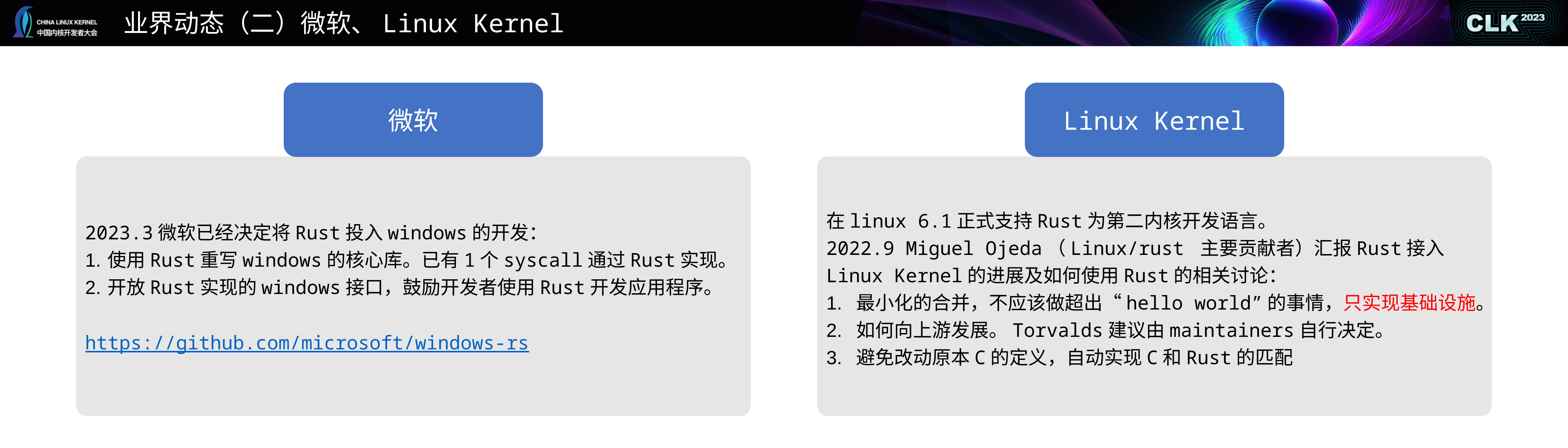

# 业界动态（二）微软、Linux Kernel
微软
Linux Kernel
2023.3微软已经决定将Rust投入windows的开发：
使用Rust重写windows的核心库。已有1个syscall通过Rust实现。
开放Rust实现的windows接口，鼓励开发者使用Rust开发应用程序。

https://github.com/microsoft/windows-rs
在linux 6.1正式支持Rust为第二内核开发语言。
2022.9 Miguel Ojeda（Linux/rust 主要贡献者）汇报Rust接入 Linux Kernel的进展及如何使用Rust的相关讨论：
最小化的合并，不应该做超出“hello world”的事情，只实现基础设施。
如何向上游发展。Torvalds建议由maintainers自行决定。
避免改动原本C的定义，自动实现C和Rust的匹配